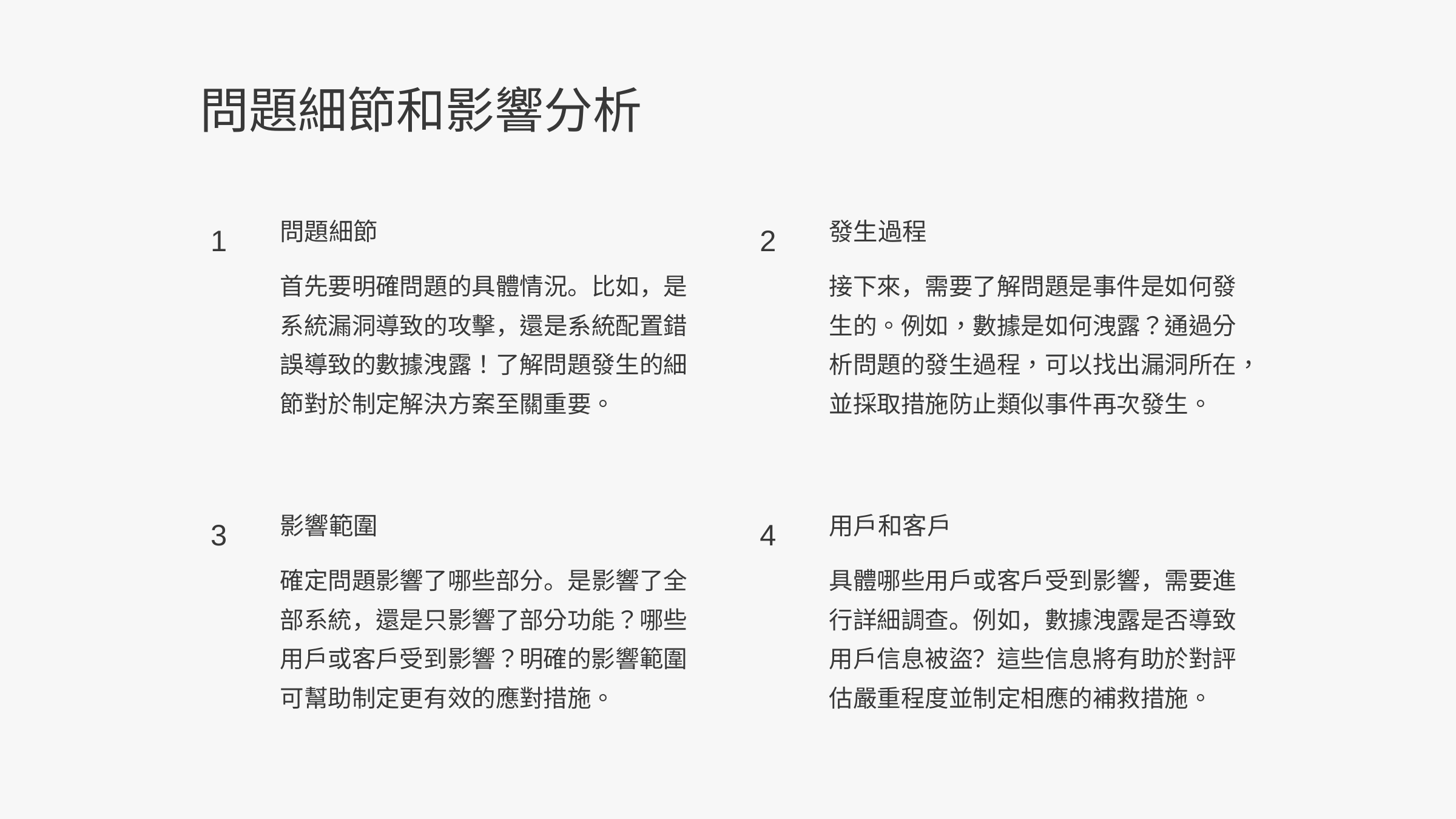

問題細節和影響分析
問題細節
發生過程
1
2
首先要明確問題的具體情況。比如，是系統漏洞導致的攻擊，還是系統配置錯誤導致的數據洩露！了解問題發生的細節對於制定解決方案至關重要。
接下來，需要了解問題是事件是如何發生的。例如，數據是如何洩露？通過分析問題的發生過程，可以找出漏洞所在，並採取措施防止類似事件再次發生。
影響範圍
用戶和客戶
3
4
確定問題影響了哪些部分。是影響了全部系統，還是只影響了部分功能？哪些用戶或客戶受到影響？明確的影響範圍可幫助制定更有效的應對措施。
具體哪些用戶或客戶受到影響，需要進行詳細調查。例如，數據洩露是否導致用戶信息被盜？這些信息將有助於對評估嚴重程度並制定相應的補救措施。